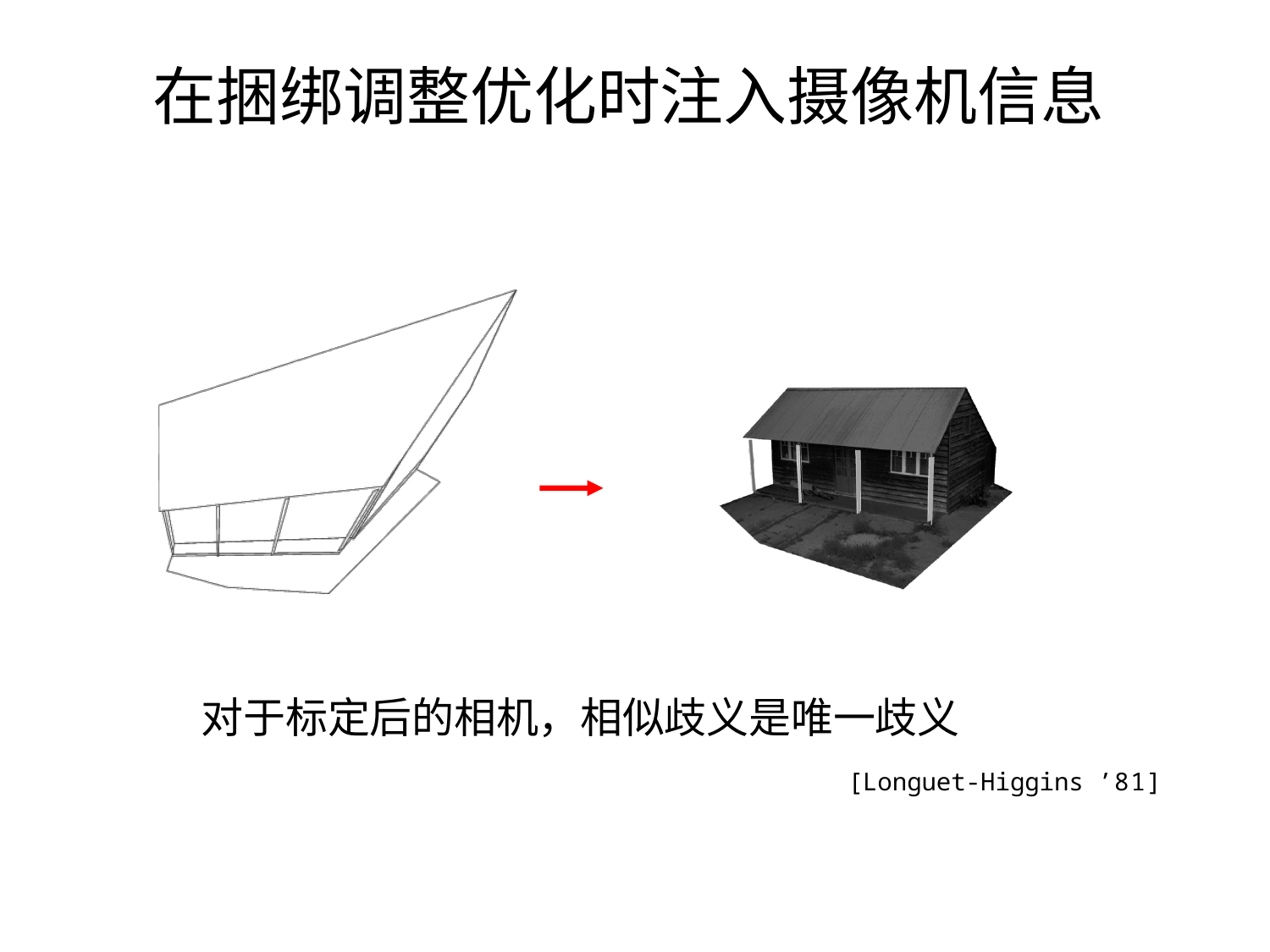

# 在捆绑调整优化时注入摄像机信息

对于标定后的相机，相似歧义是唯一歧义
[Longuet-Higgins ’81]